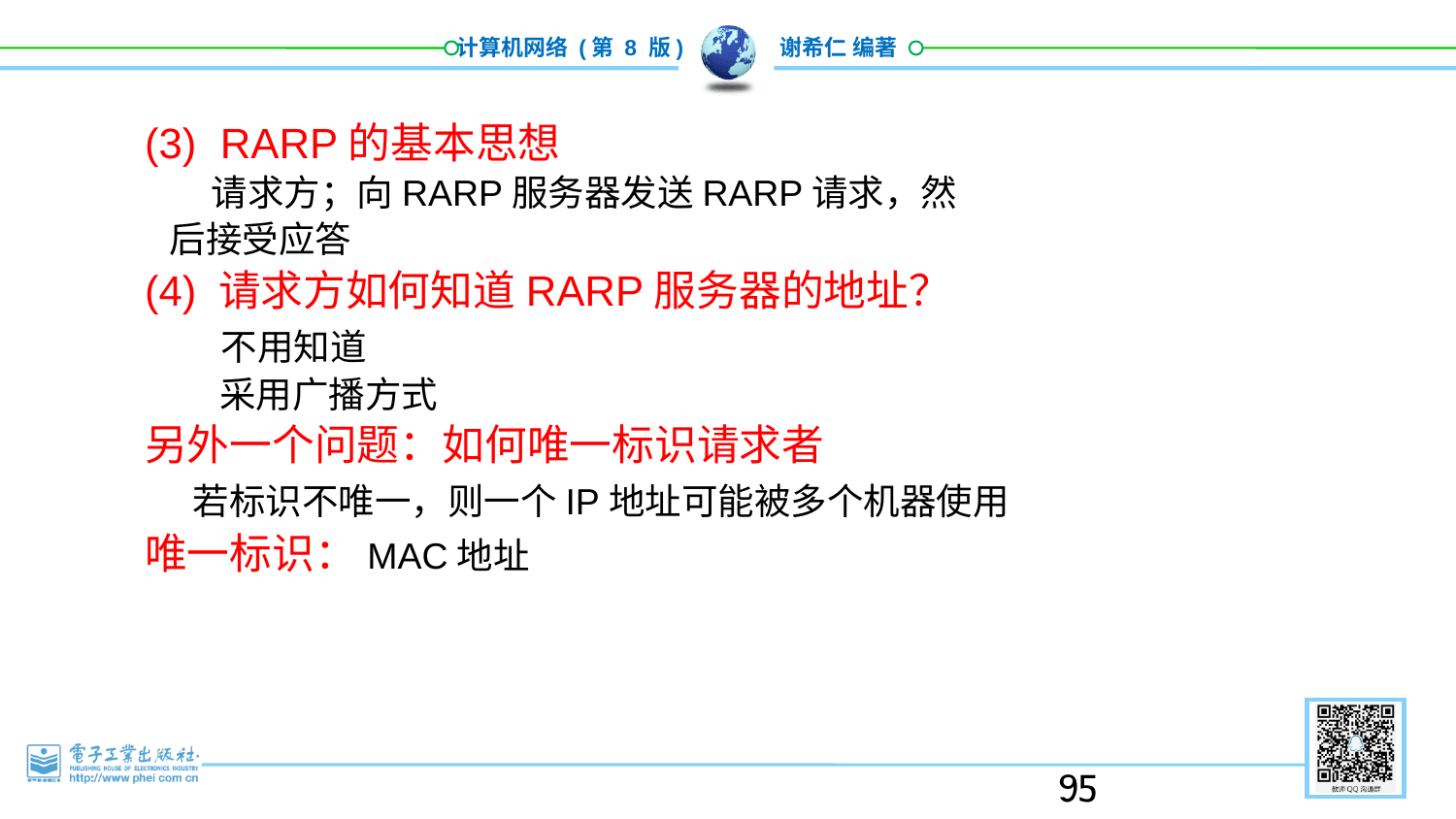

(3)  RARP的基本思想
       请求方；向RARP服务器发送RARP请求，然
  后接受应答
(4) 请求方如何知道RARP服务器的地址？
       不用知道
        采用广播方式
另外一个问题：如何唯一标识请求者
    若标识不唯一，则一个IP地址可能被多个机器使用
唯一标识：MAC地址
95